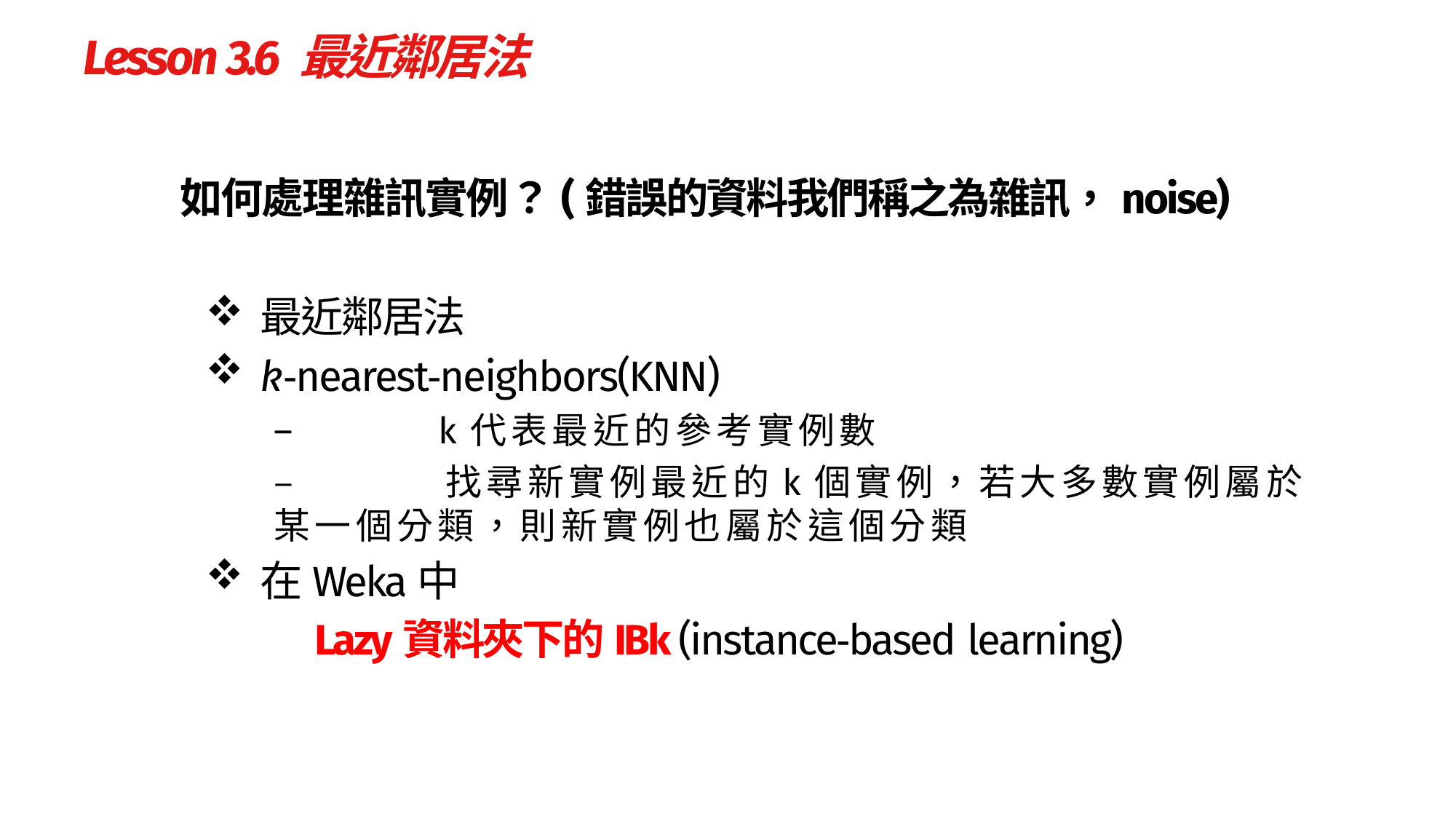

# Lesson 3.6 最近鄰居法
如何處理雜訊實例？(錯誤的資料我們稱之為雜訊，noise)

最近鄰居法
k‐nearest‐neighbors(KNN)
–	 k代表最近的參考實例數
–	 找尋新實例最近的k個實例，若大多數實例屬於某一個分類，則新實例也屬於這個分類
在Weka中
Lazy資料夾下的IBk (instance‐based learning)